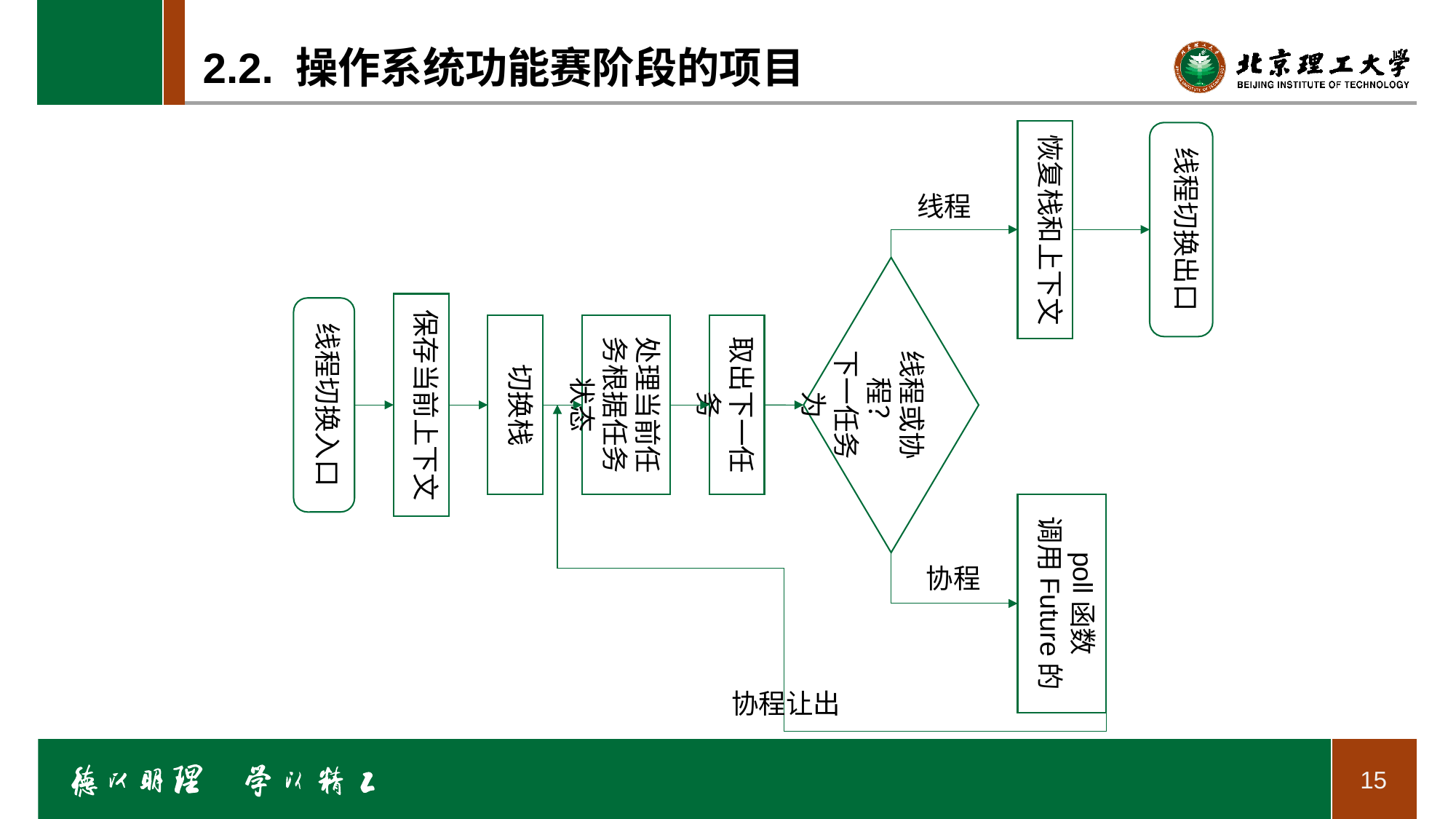

# 2.2. 操作系统功能赛阶段的项目
恢复栈和上下文
线程切换出口
线程
线程或协程？
下一任务为
保存当前上下文
线程切换入口
切换栈
处理当前任务根据任务状态
取出下一任务
poll函数
调用Future的
协程
协程让出